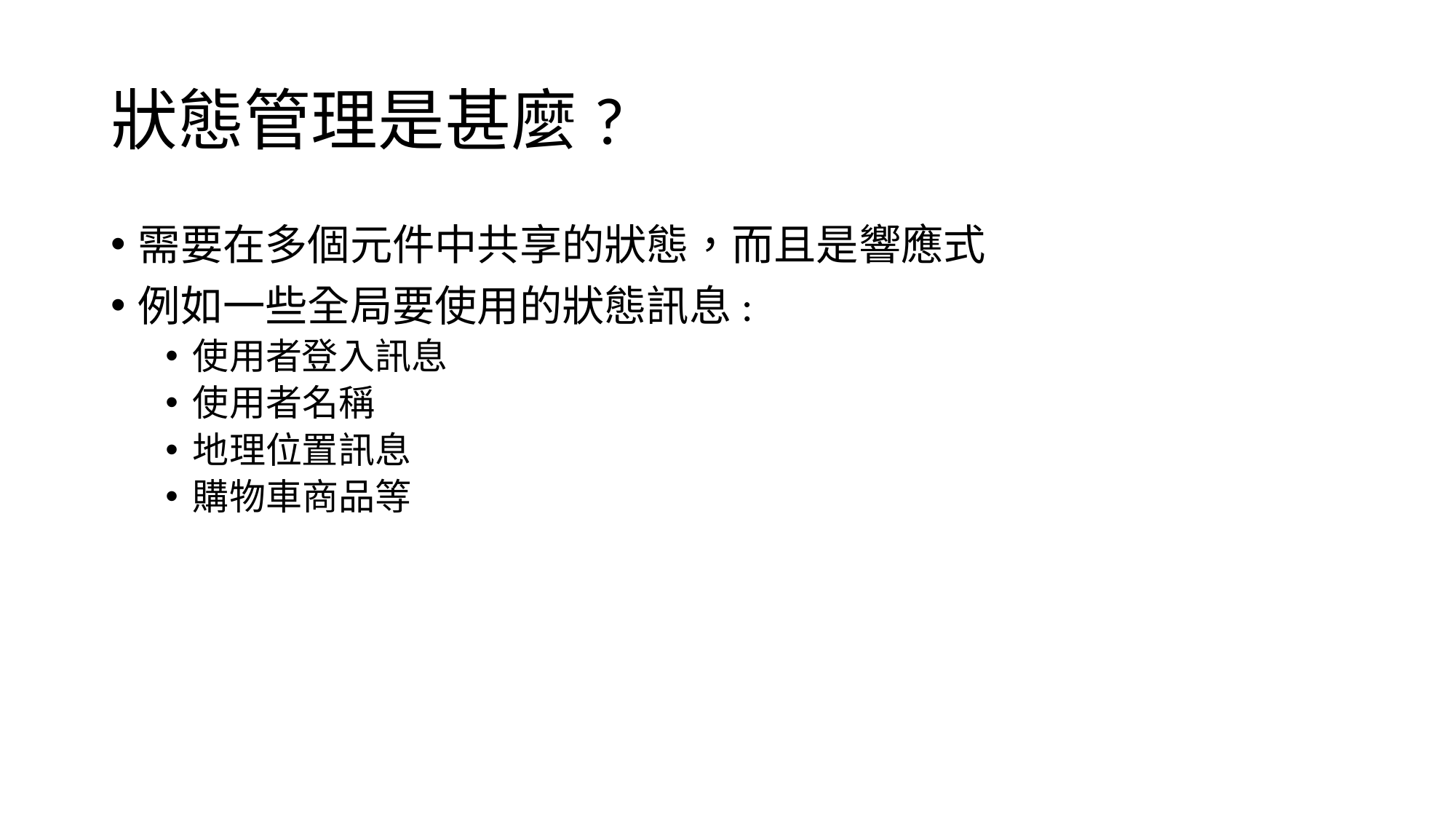

# 狀態管理是甚麼?
需要在多個元件中共享的狀態，而且是響應式
例如一些全局要使用的狀態訊息:
使用者登入訊息
使用者名稱
地理位置訊息
購物車商品等